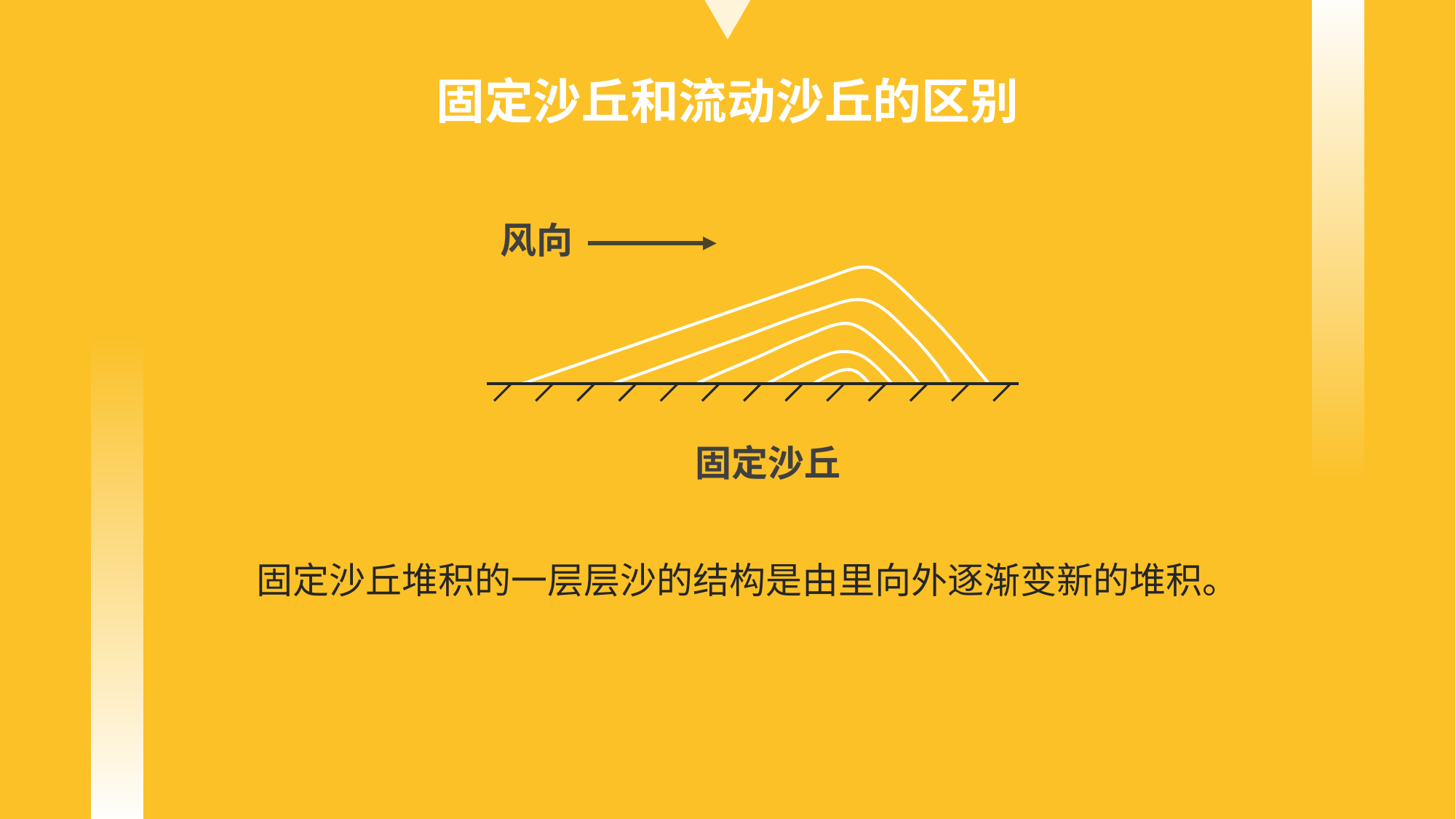

固定沙丘和流动沙丘的区别
风向

固定沙丘

固定沙丘堆积的一层层沙的结构是由里向外逐渐变新的堆积。